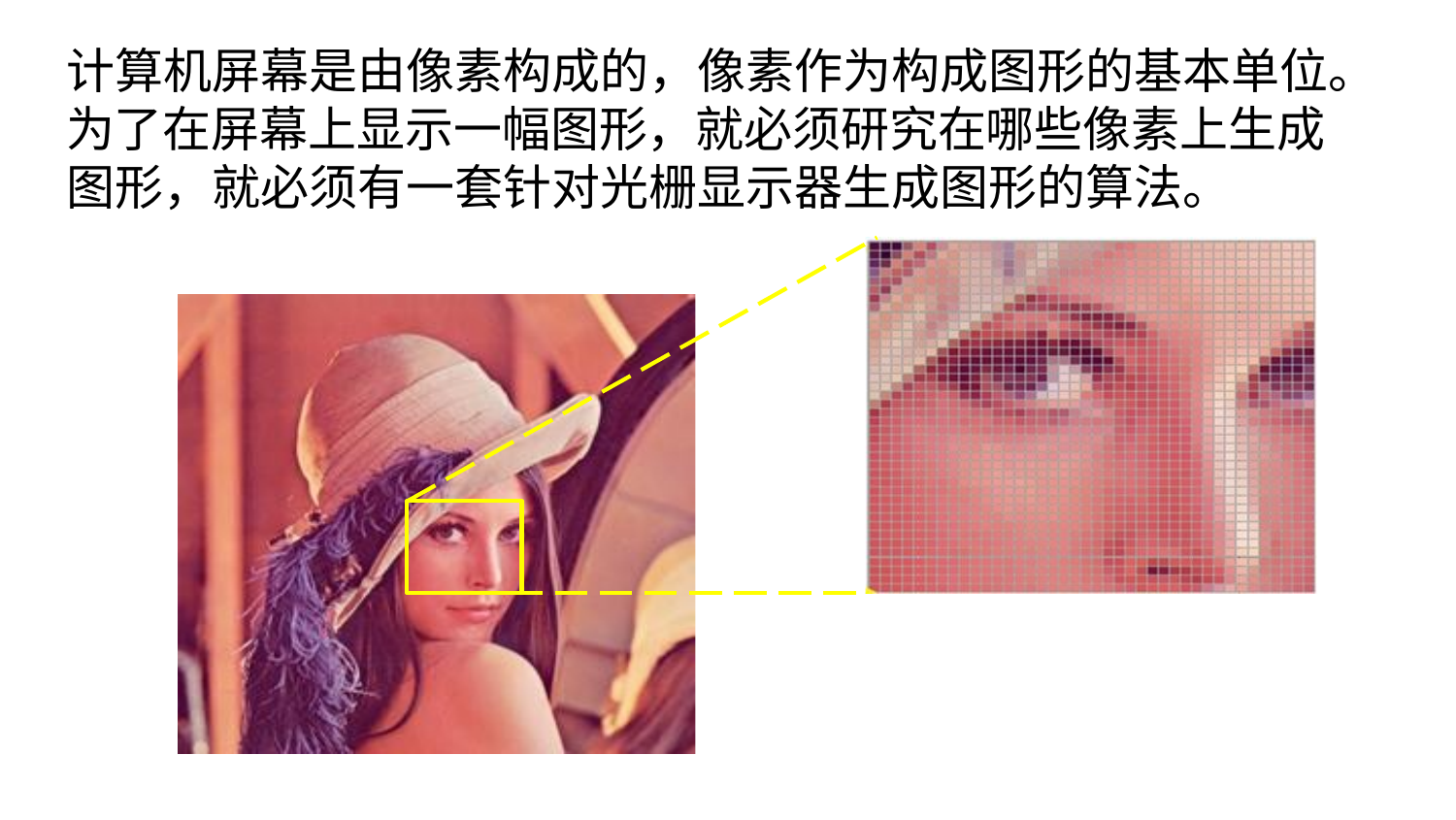

# 计算机屏幕是由像素构成的，像素作为构成图形的基本单位。 为了在屏幕上显示一幅图形，就必须研究在哪些像素上生成 图形，就必须有一套针对光栅显示器生成图形的算法。